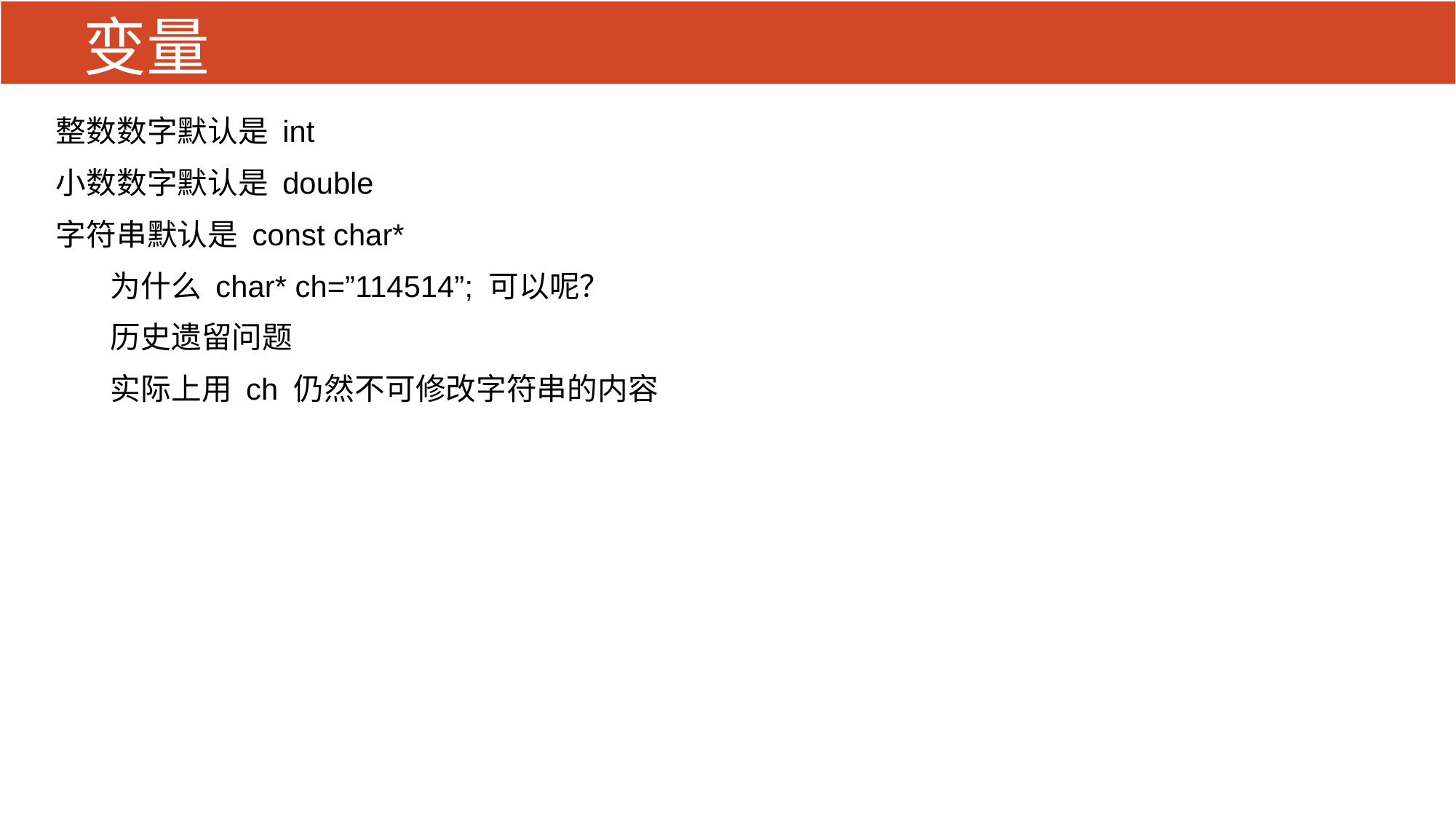

# 变量
整数数字默认是 int
小数数字默认是 double
字符串默认是 const char*
为什么 char* ch=”114514”; 可以呢？
历史遗留问题
实际上用 ch 仍然不可修改字符串的内容